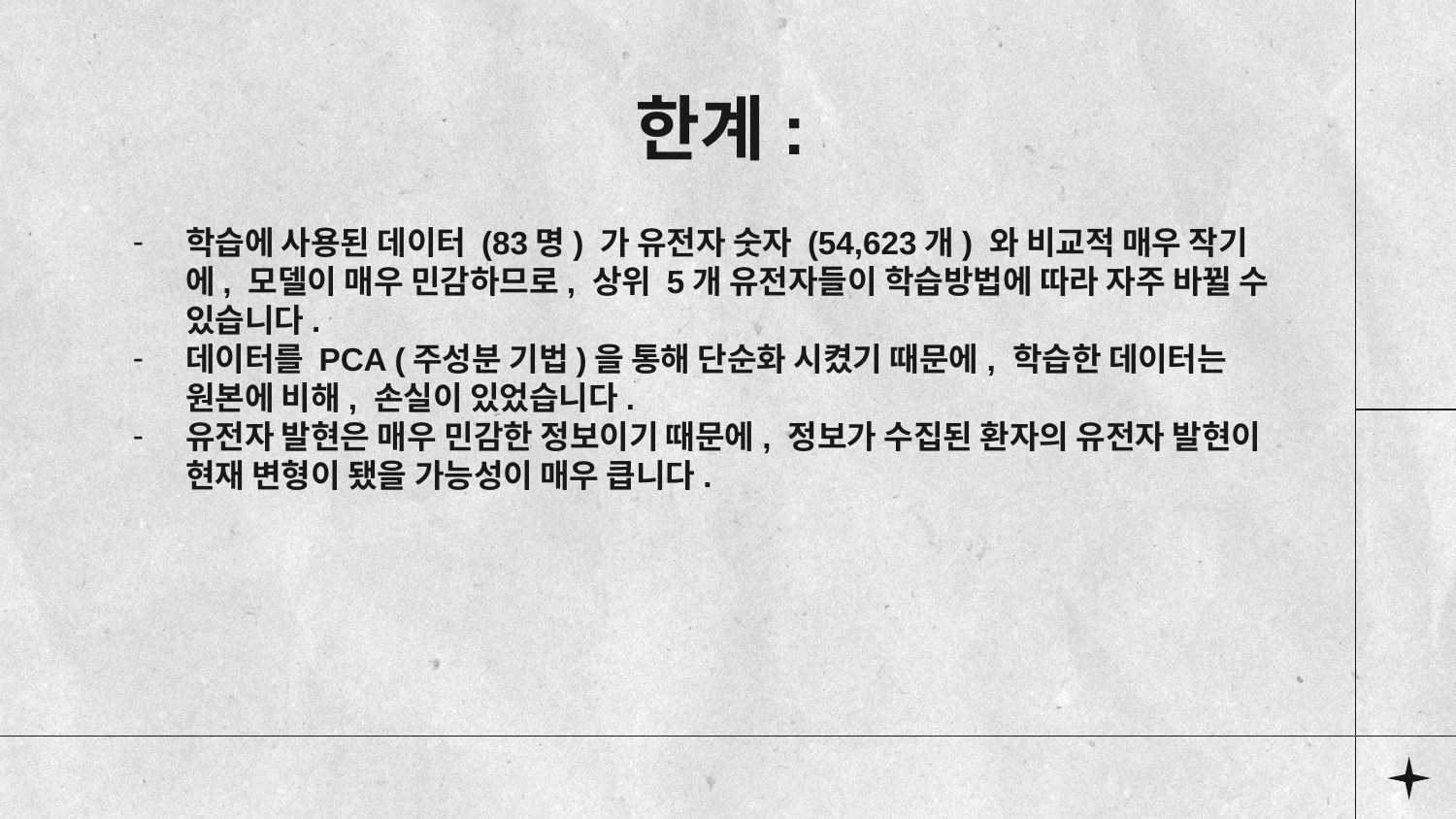

# 한계:
학습에 사용된 데이터 (83명) 가 유전자 숫자 (54,623개) 와 비교적 매우 작기에, 모델이 매우 민감하므로, 상위 5개 유전자들이 학습방법에 따라 자주 바뀔 수 있습니다.
데이터를 PCA (주성분 기법)을 통해 단순화 시켰기 때문에, 학습한 데이터는 원본에 비해, 손실이 있었습니다.
유전자 발현은 매우 민감한 정보이기 때문에, 정보가 수집된 환자의 유전자 발현이 현재 변형이 됐을 가능성이 매우 큽니다.